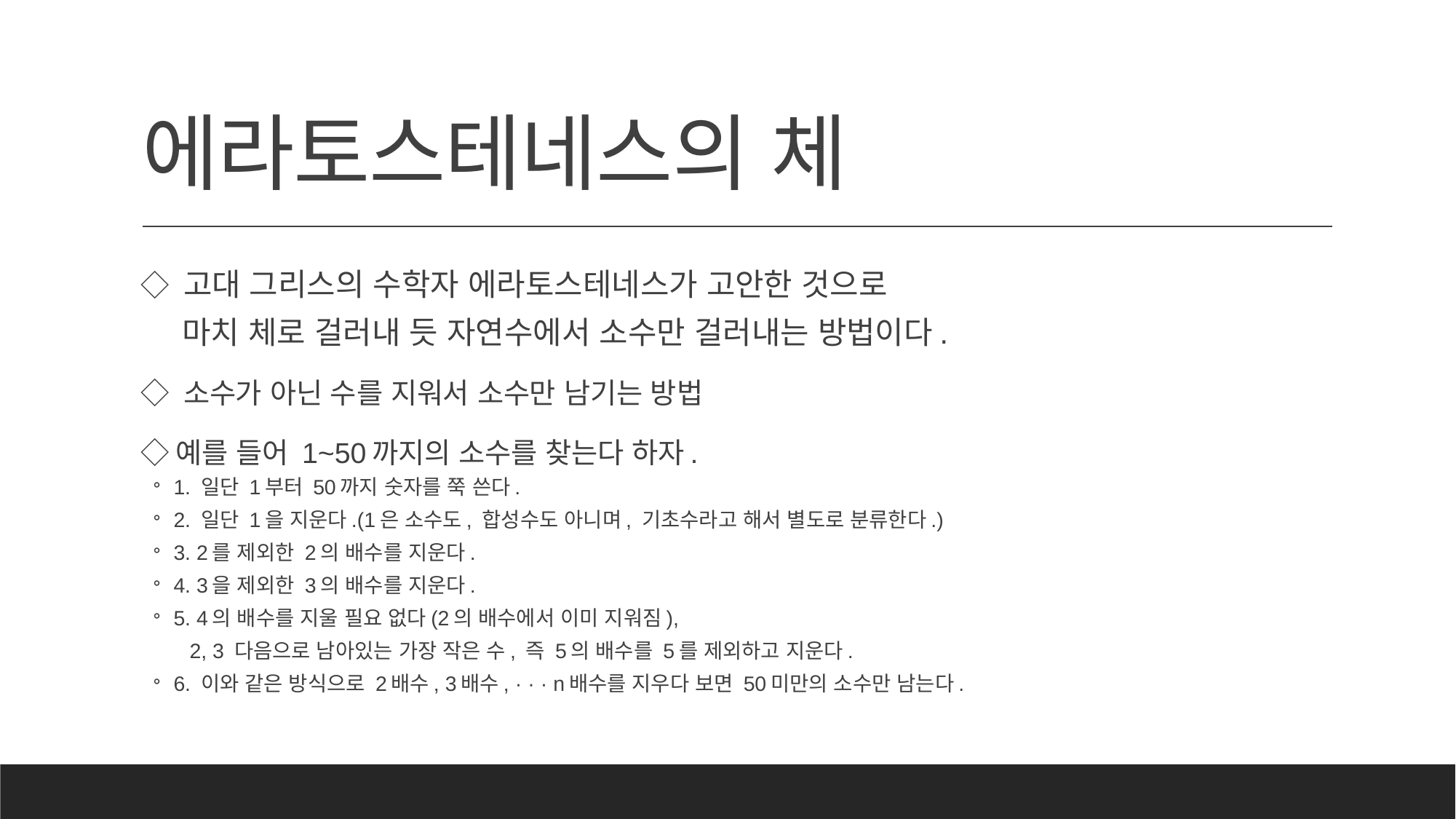

# 에라토스테네스의 체
◇ 고대 그리스의 수학자 에라토스테네스가 고안한 것으로
    마치 체로 걸러내 듯 자연수에서 소수만 걸러내는 방법이다.
◇ 소수가 아닌 수를 지워서 소수만 남기는 방법
◇예를 들어 1~50까지의 소수를 찾는다 하자.
1. 일단 1부터 50까지 숫자를 쭉 쓴다.
2. 일단 1을 지운다.(1은 소수도, 합성수도 아니며, 기초수라고 해서 별도로 분류한다.)
3. 2를 제외한 2의 배수를 지운다.
4. 3을 제외한 3의 배수를 지운다.
5. 4의 배수를 지울 필요 없다(2의 배수에서 이미 지워짐),
       2, 3 다음으로 남아있는 가장 작은 수, 즉 5의 배수를 5를 제외하고 지운다.
6. 이와 같은 방식으로 2배수, 3배수, · · · n배수를 지우다 보면 50미만의 소수만 남는다.